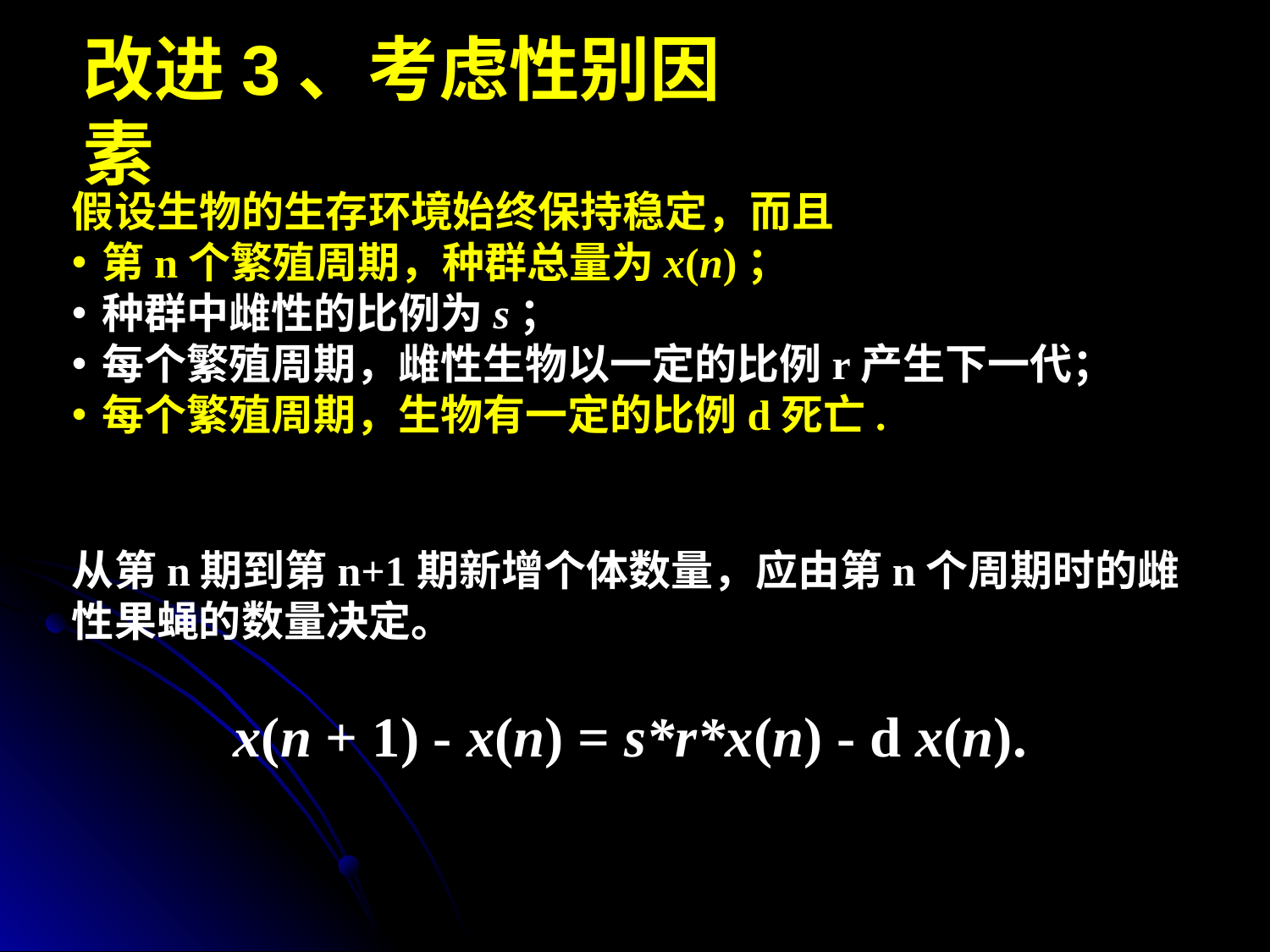

改进3、考虑性别因素
假设生物的生存环境始终保持稳定，而且
第n个繁殖周期，种群总量为x(n)；
种群中雌性的比例为s；
每个繁殖周期，雌性生物以一定的比例r产生下一代；
每个繁殖周期，生物有一定的比例d死亡.

从第n期到第n+1期新增个体数量，应由第n个周期时的雌性果蝇的数量决定。
x(n + 1) - x(n) = s*r*x(n) - d x(n).